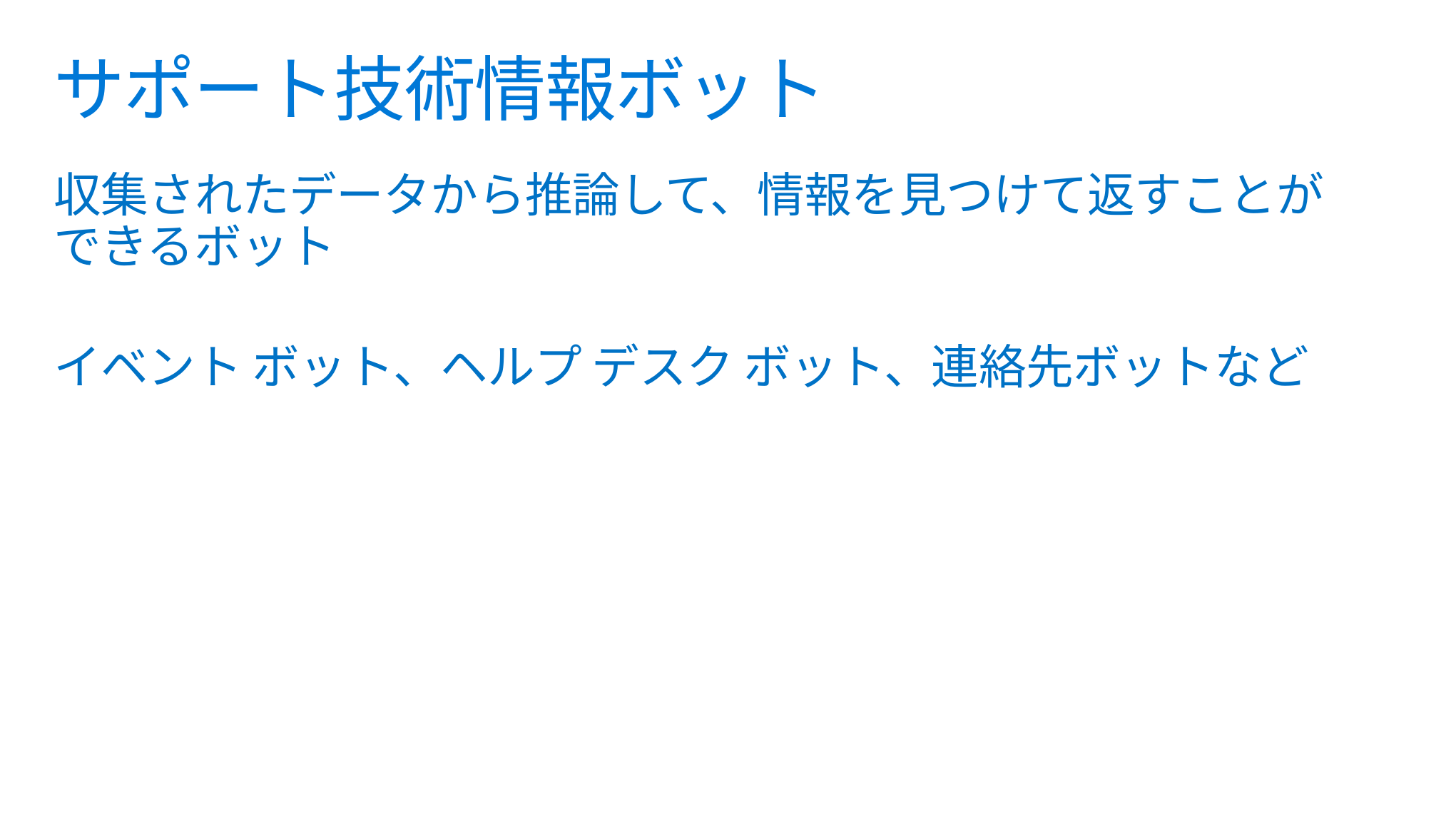

# サポート技術情報ボット
収集されたデータから推論して、情報を見つけて返すことが
できるボット

イベント ボット、ヘルプ デスク ボット、連絡先ボットなど
#MSBuild